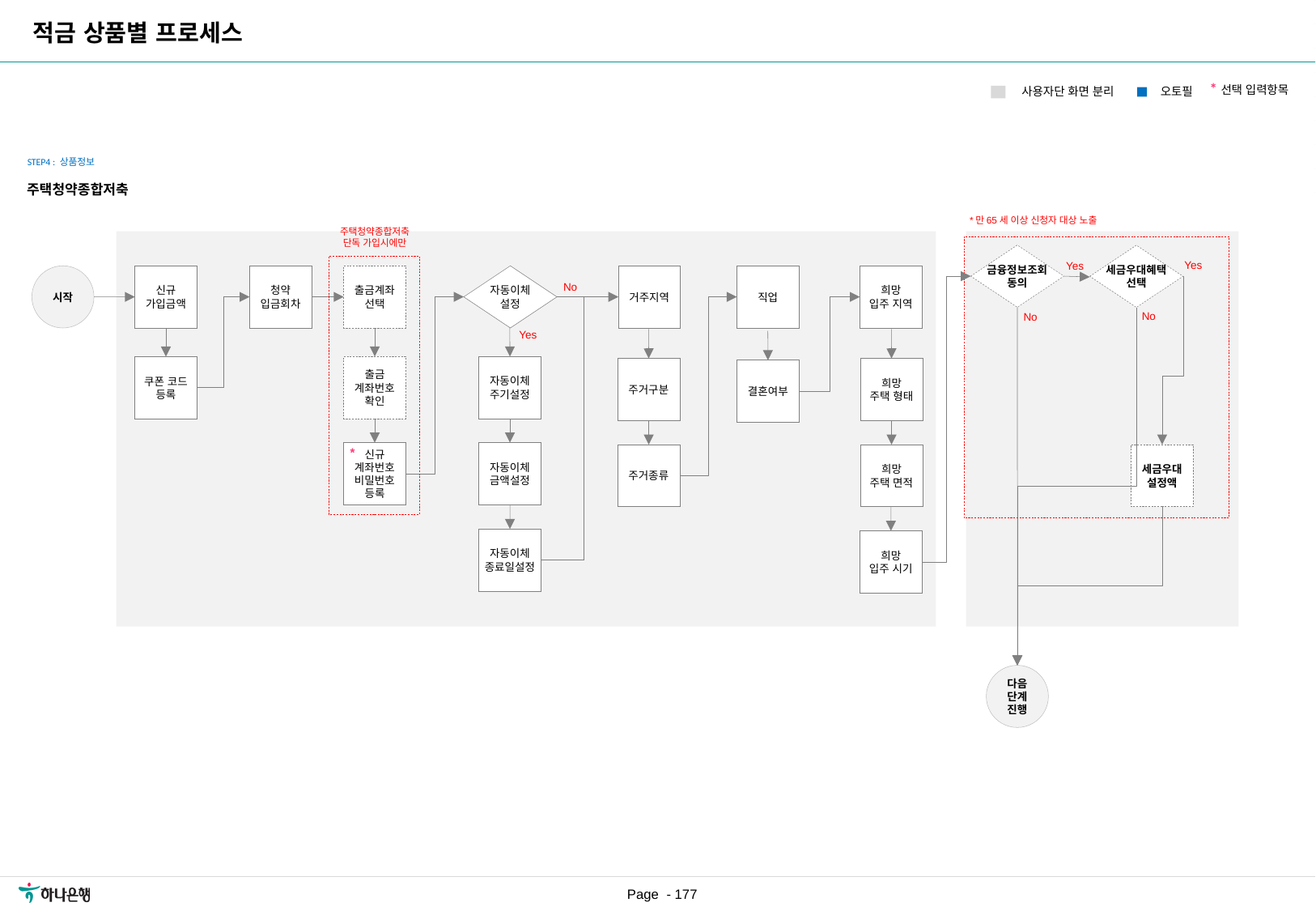

| 요구사항ID |
| --- |
| REQ\_URR\_019 |
| REQ\_URR\_024 |
|  |
|  |
|  |
|  |
|  |
적금 상품별 프로세스
*선택 입력항목
오토필
사용자단 화면 분리

STEP4 : 상품정보
주택청약종합저축
*만65세 이상 신청자 대상 노출
주택청약종합저축
단독 가입시에만

금융정보조회
동의
세금우대혜택
선택
Yes
Yes

시작
신규
가입금액
청약
입금회차
출금계좌
선택
자동이체
설정
거주지역
직업
희망
입주 지역
No
No
No
Yes
자동이체
주기설정
쿠폰 코드
등록
출금
계좌번호
확인
주거구분
희망
주택 형태
결혼여부
*
신규
계좌번호
비밀번호
등록
자동이체
금액설정
주거종류
희망
주택 면적
세금우대
설정액
자동이체
종료일설정
희망
입주 시기
다음
단계
진행